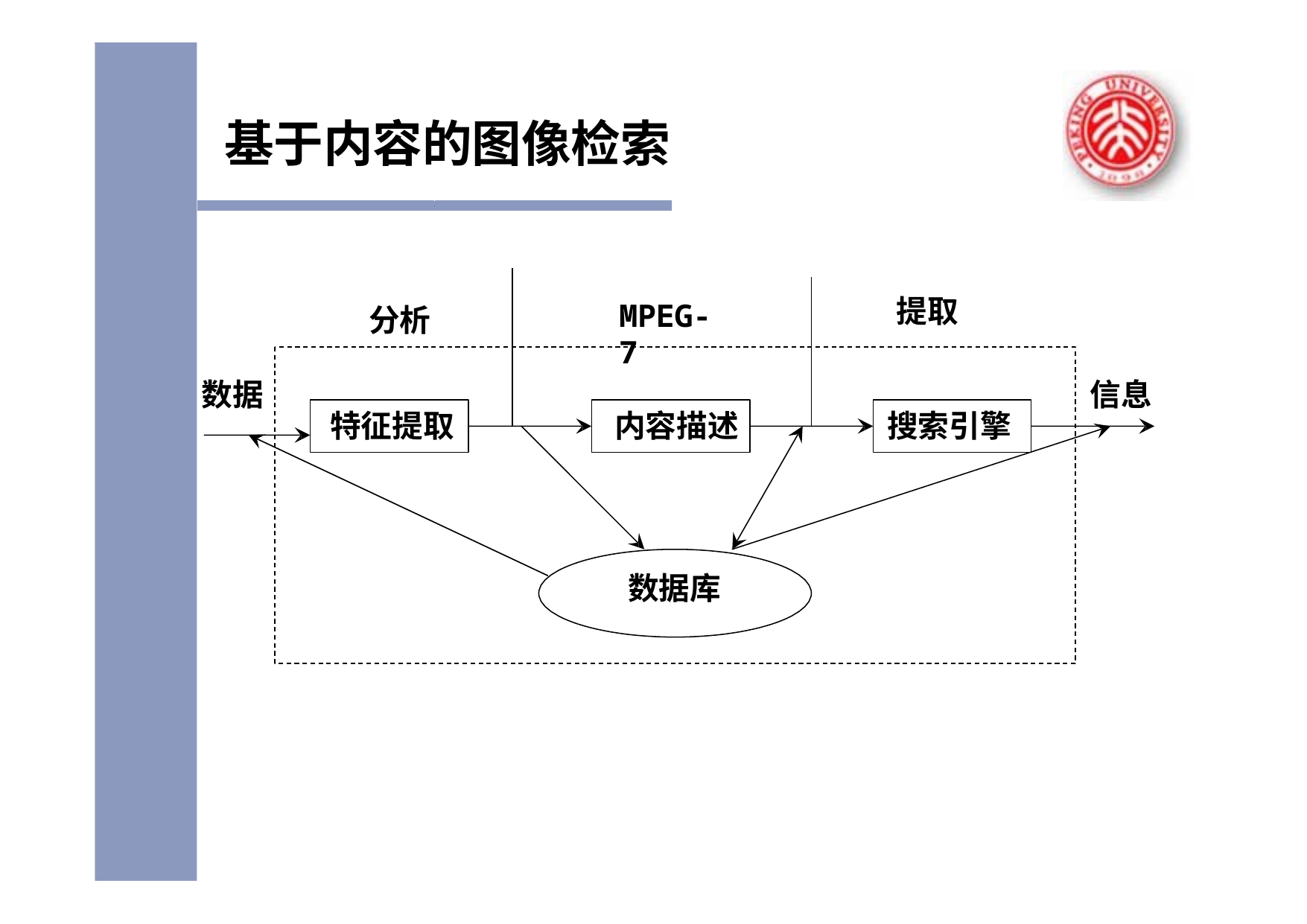

# 基于内容的图像检索

提取
MPEG-7
分析

数据
信息

特征提取
内容描述
搜索引擎

数据库